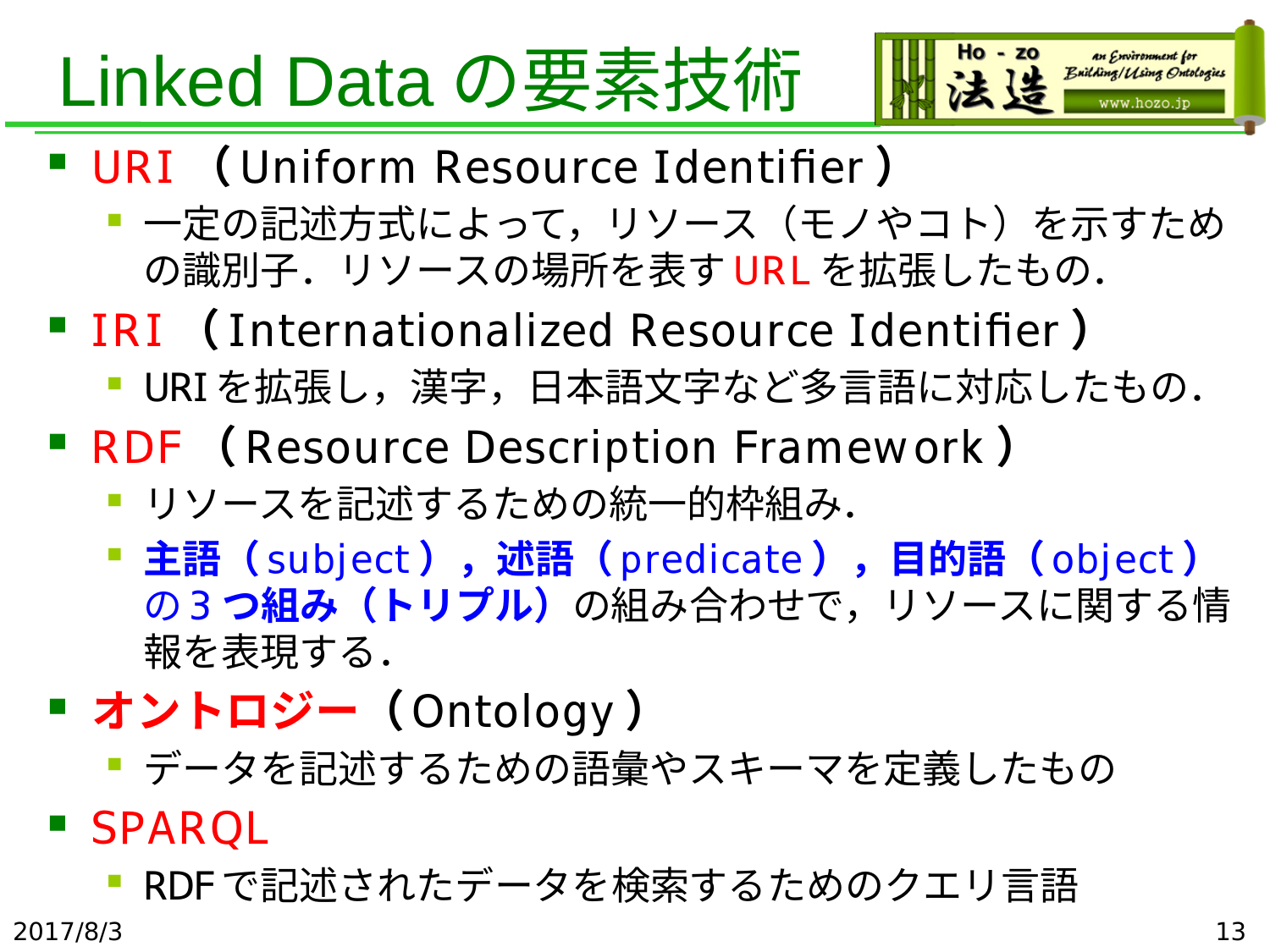

# Linked Dataの要素技術
URI（Uniform Resource Identifier）
一定の記述方式によって，リソース（モノやコト）を示すための識別子．リソースの場所を表すURLを拡張したもの．
IRI（Internationalized Resource Identifier）
URIを拡張し，漢字，日本語文字など多言語に対応したもの．
RDF（Resource Description Framework）
リソースを記述するための統一的枠組み．
主語（subject），述語（predicate），目的語（object）の3つ組み（トリプル）の組み合わせで，リソースに関する情報を表現する．
オントロジー（Ontology）
データを記述するための語彙やスキーマを定義したもの
SPARQL
RDFで記述されたデータを検索するためのクエリ言語
2017/8/3
13